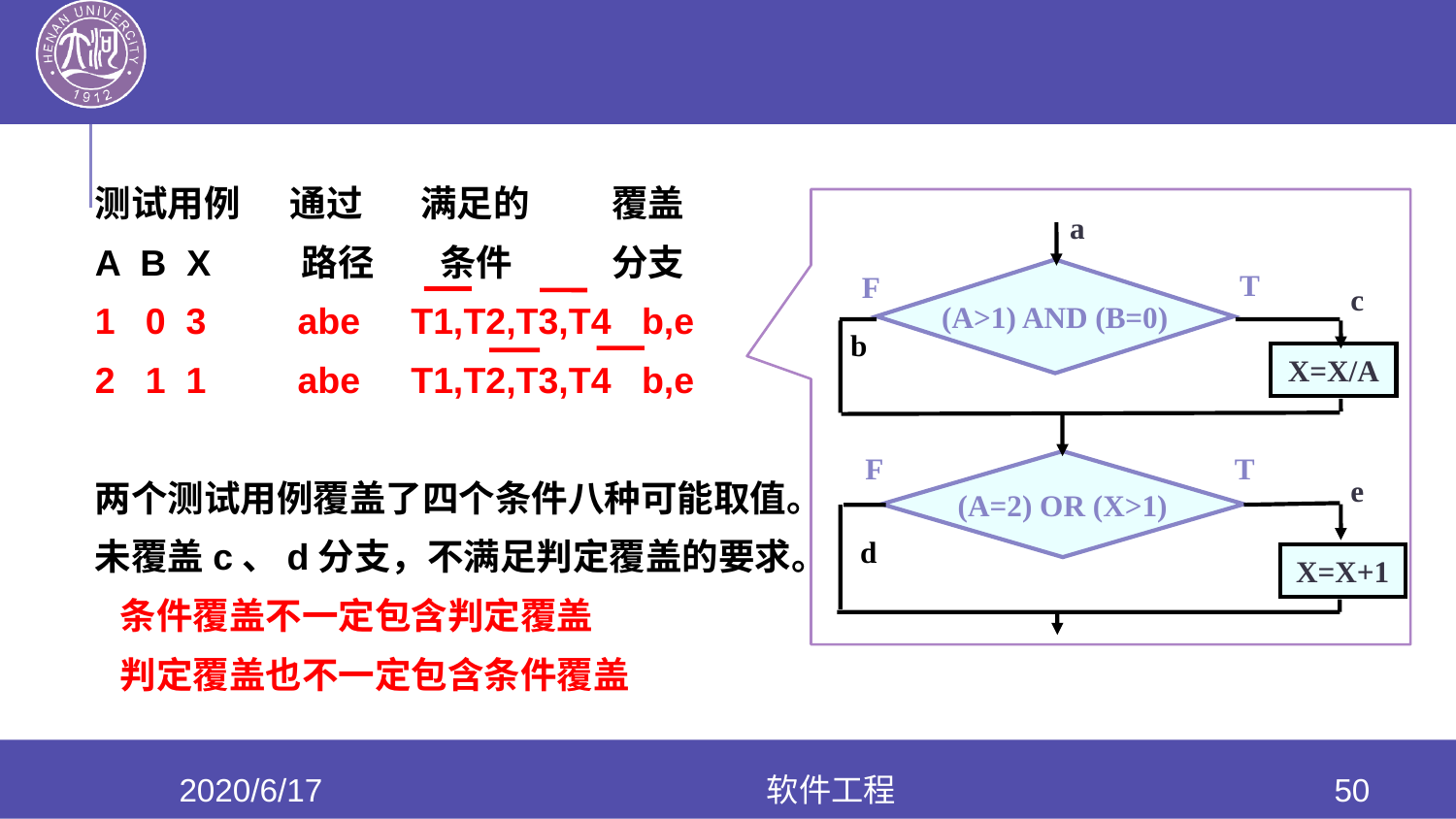

测试用例      通过       满足的          覆盖
A  B  X        路径        条件            分支
1   0  3         abe     T1,T2,T3,T4   b,e
2   1  1         abe     T1,T2,T3,T4   b,e

两个测试用例覆盖了四个条件八种可能取值。
未覆盖c、d分支，不满足判定覆盖的要求。
  条件覆盖不一定包含判定覆盖
  判定覆盖也不一定包含条件覆盖

a

(A>1) AND (B=0)
T
F
c

b
X=X/A

F
T
(A=2) OR (X>1)
e

d
X=X+1

2020/6/17
软件工程
50